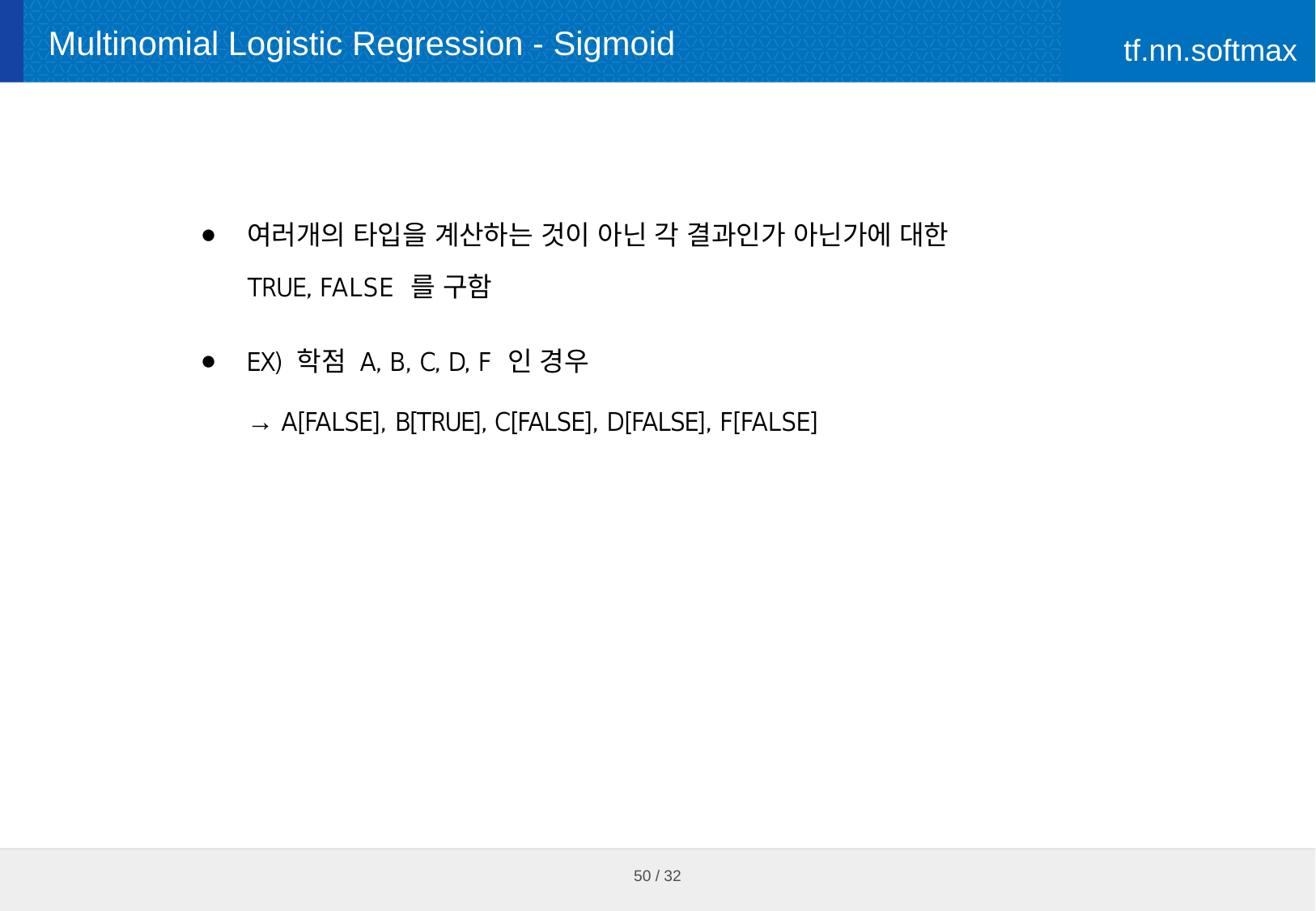

# Multinomial Logistic Regression - Sigmoid
tf.nn.softmax
여러개의 타입을 계산하는 것이 아닌 각 결과인가 아닌가에 대한
TRUE, FALSE 를 구함

EX) 학점 A, B, C, D, F 인 경우
→ A[FALSE], B[TRUE], C[FALSE], D[FALSE], F[FALSE]